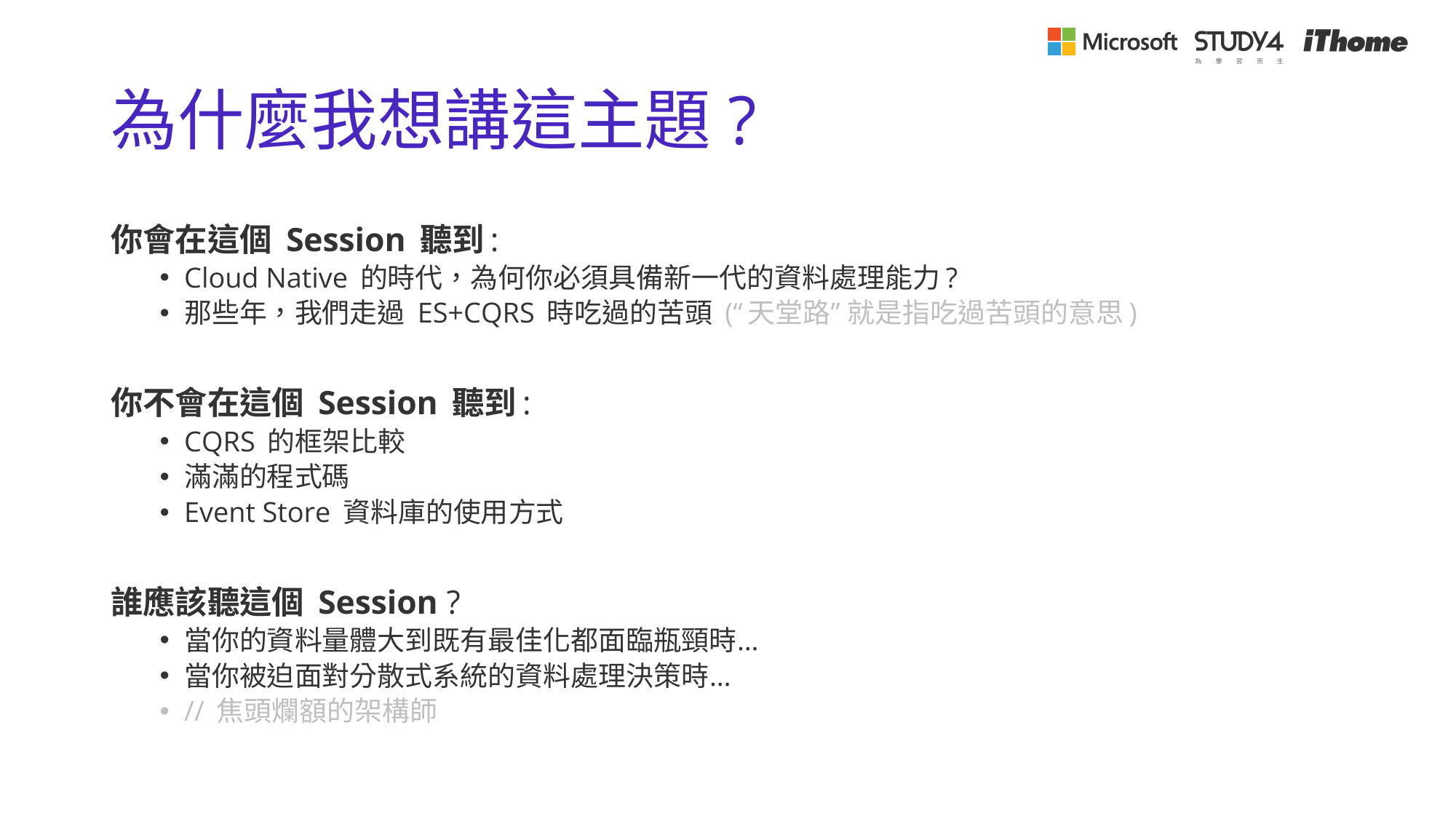

# 為什麼我想講這主題?
你會在這個 Session 聽到:
Cloud Native 的時代，為何你必須具備新一代的資料處理能力?
那些年，我們走過 ES+CQRS 時吃過的苦頭 (“天堂路” 就是指吃過苦頭的意思)

你不會在這個 Session 聽到:
CQRS 的框架比較
滿滿的程式碼
Event Store 資料庫的使用方式

誰應該聽這個 Session ?
當你的資料量體大到既有最佳化都面臨瓶頸時…
當你被迫面對分散式系統的資料處理決策時…
// 焦頭爛額的架構師